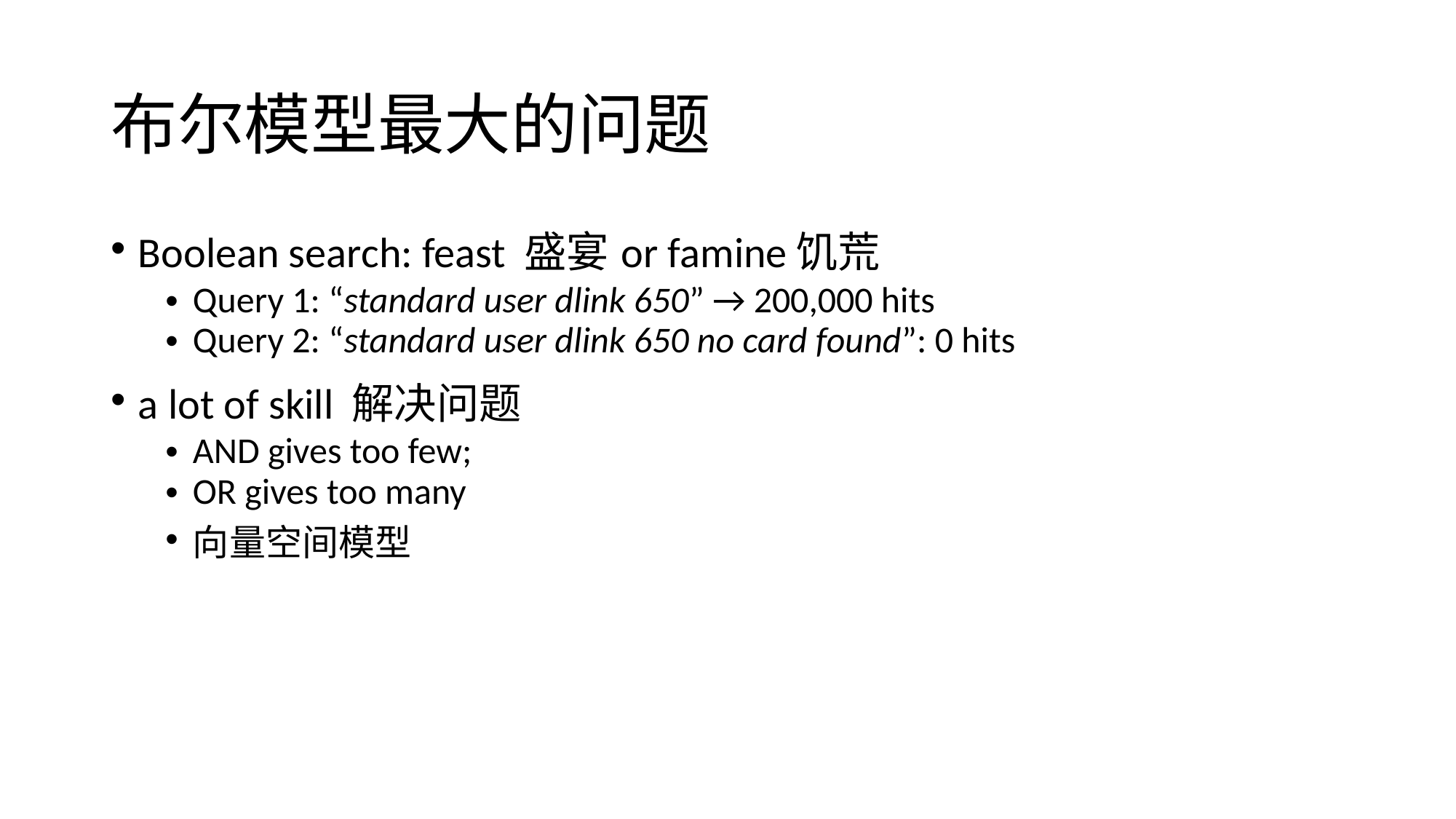

# 布尔模型最大的问题
Boolean search: feast 盛宴or famine饥荒
Query 1: “standard user dlink 650” → 200,000 hits
Query 2: “standard user dlink 650 no card found”: 0 hits
a lot of skill 解决问题
AND gives too few;
OR gives too many
向量空间模型